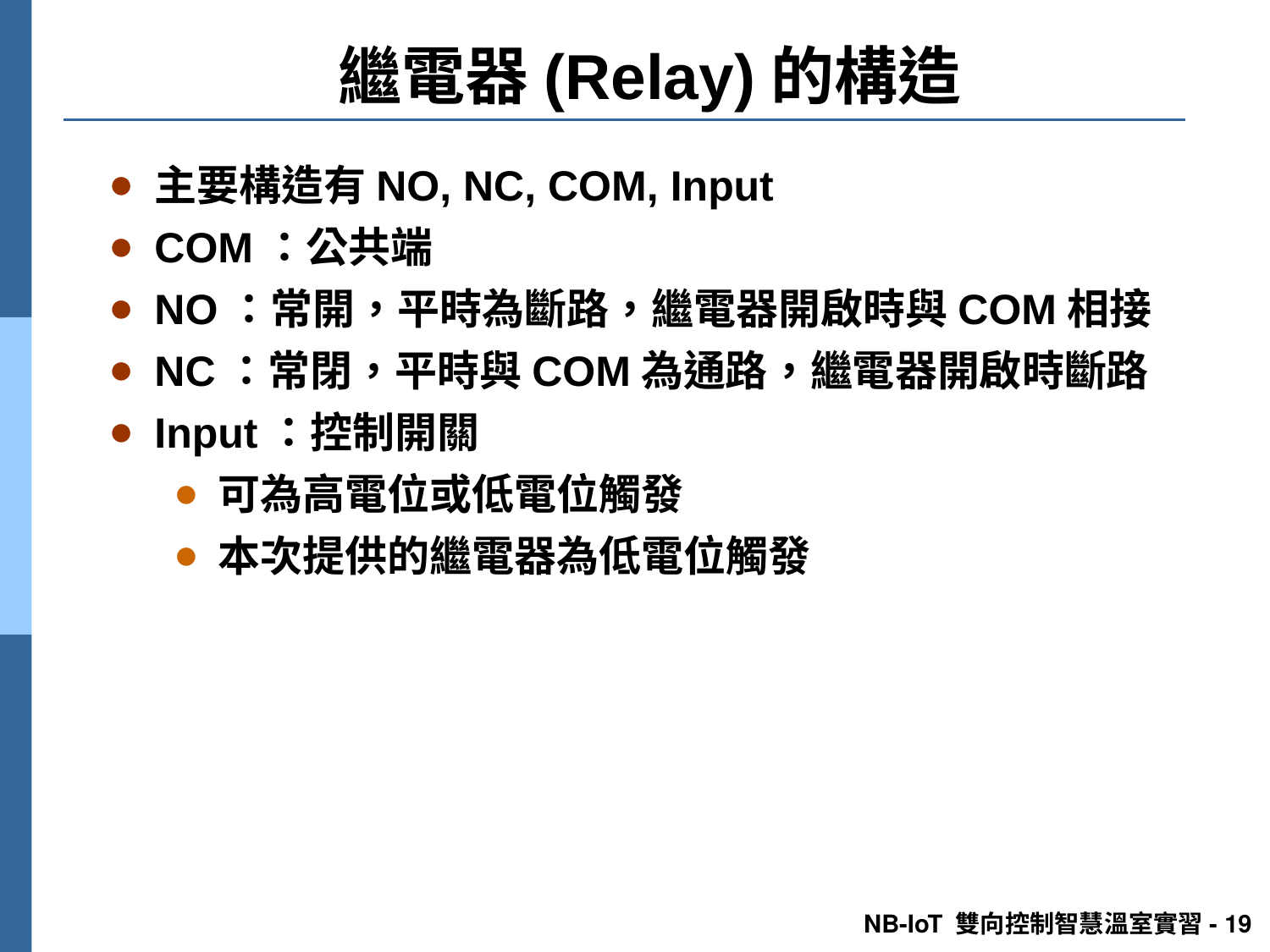

# 繼電器(Relay)的構造
主要構造有NO, NC, COM, Input
COM：公共端
NO：常開，平時為斷路，繼電器開啟時與COM相接
NC：常閉，平時與COM為通路，繼電器開啟時斷路
Input：控制開關
可為高電位或低電位觸發
本次提供的繼電器為低電位觸發